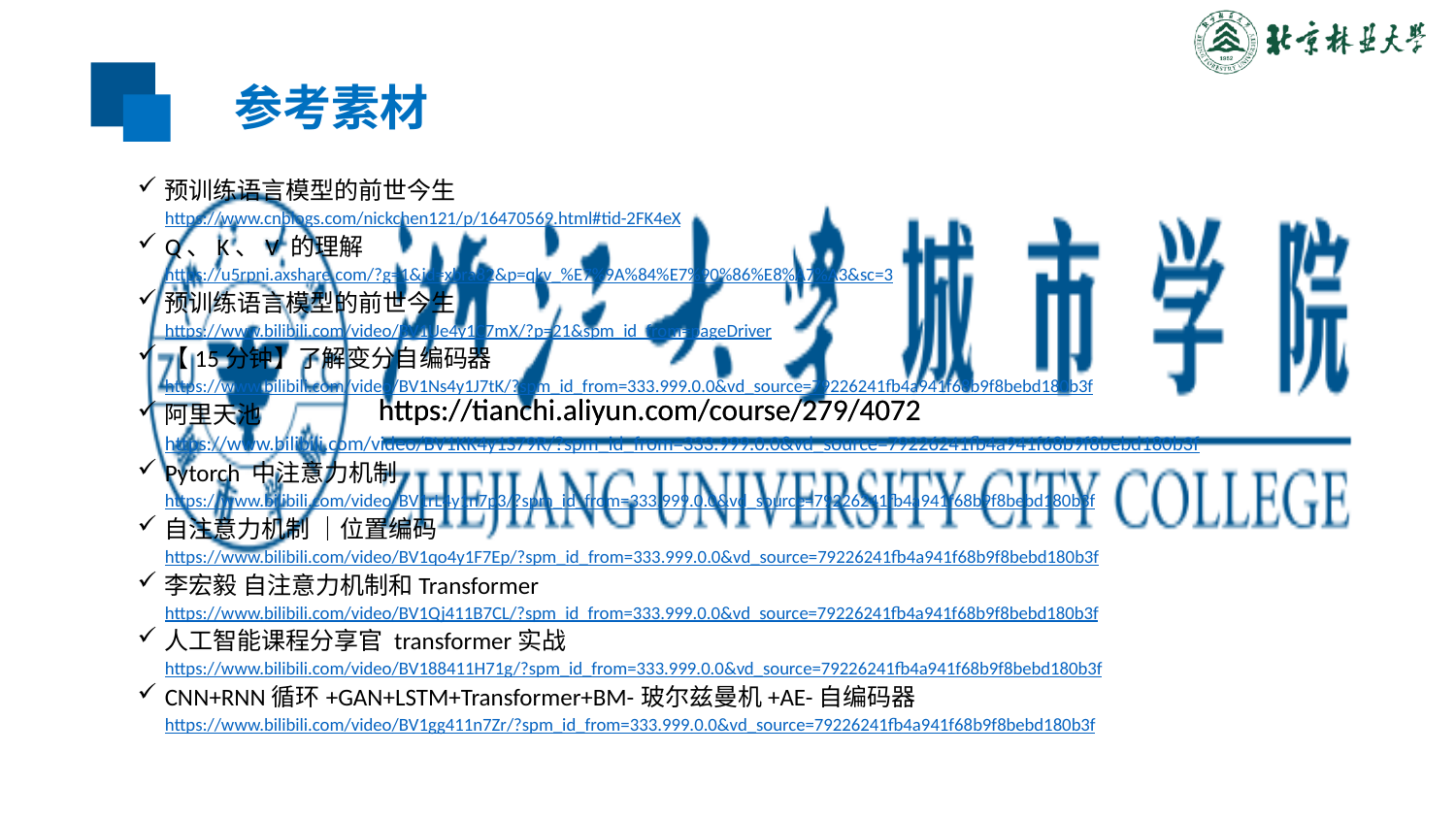

参考素材
预训练语言模型的前世今生                                                                                               https://www.cnblogs.com/nickchen121/p/16470569.html#tid-2FK4eX
Q、K、V 的理解                                                                            https://u5rpni.axshare.com/?g=1&id=xbra82&p=qkv_%E7%9A%84%E7%90%86%E8%A7%A3&sc=3
预训练语言模型的前世今生                                                                                                 https://www.bilibili.com/video/BV1Ue4y1C7mX/?p=21&spm_id_from=pageDriver
【15分钟】了解变分自编码器      https://www.bilibili.com/video/BV1Ns4y1J7tK/?spm_id_from=333.999.0.0&vd_source=79226241fb4a941f68b9f8bebd180b3f
阿里天池                              https://www.bilibili.com/video/BV1KK4y1S79R/?spm_id_from=333.999.0.0&vd_source=79226241fb4a941f68b9f8bebd180b3f
Pytorch 中注意力机制                           https://www.bilibili.com/video/BV1rL4y1n7p3/?spm_id_from=333.999.0.0&vd_source=79226241fb4a941f68b9f8bebd180b3f
自注意力机制 ｜位置编码             https://www.bilibili.com/video/BV1qo4y1F7Ep/?spm_id_from=333.999.0.0&vd_source=79226241fb4a941f68b9f8bebd180b3f
李宏毅 自注意力机制和Transformer https://www.bilibili.com/video/BV1Qj411B7CL/?spm_id_from=333.999.0.0&vd_source=79226241fb4a941f68b9f8bebd180b3f
人工智能课程分享官 transformer实战 https://www.bilibili.com/video/BV188411H71g/?spm_id_from=333.999.0.0&vd_source=79226241fb4a941f68b9f8bebd180b3f
CNN+RNN循环+GAN+LSTM+Transformer+BM-玻尔兹曼机+AE-自编码器https://www.bilibili.com/video/BV1gg411n7Zr/?spm_id_from=333.999.0.0&vd_source=79226241fb4a941f68b9f8bebd180b3f

https://tianchi.aliyun.com/course/279/4072
https://tianchi.aliyun.com/course/279/4072